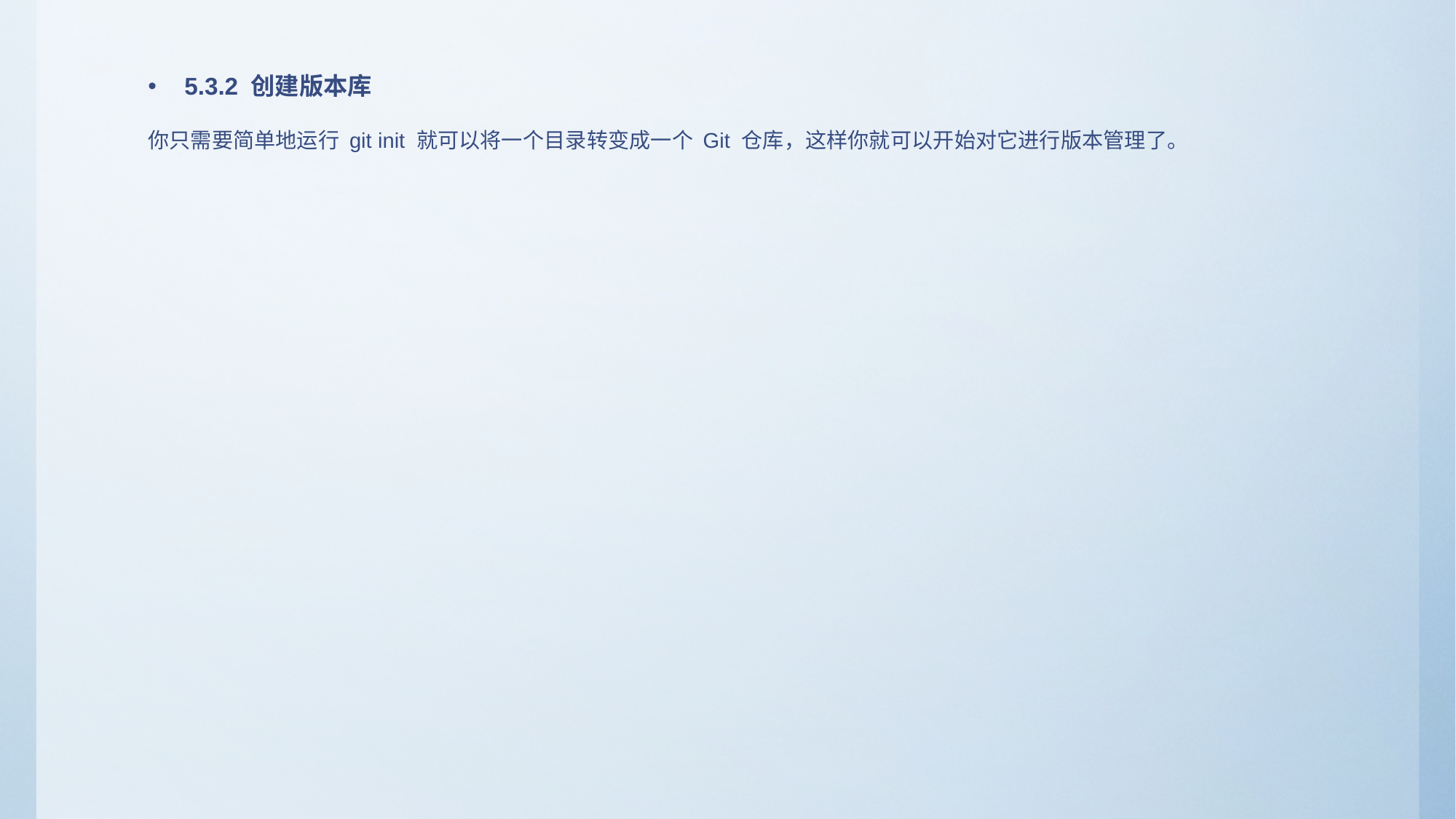

5.3.2 创建版本库
你只需要简单地运行 git init 就可以将一个目录转变成一个 Git 仓库，这样你就可以开始对它进行版本管理了。